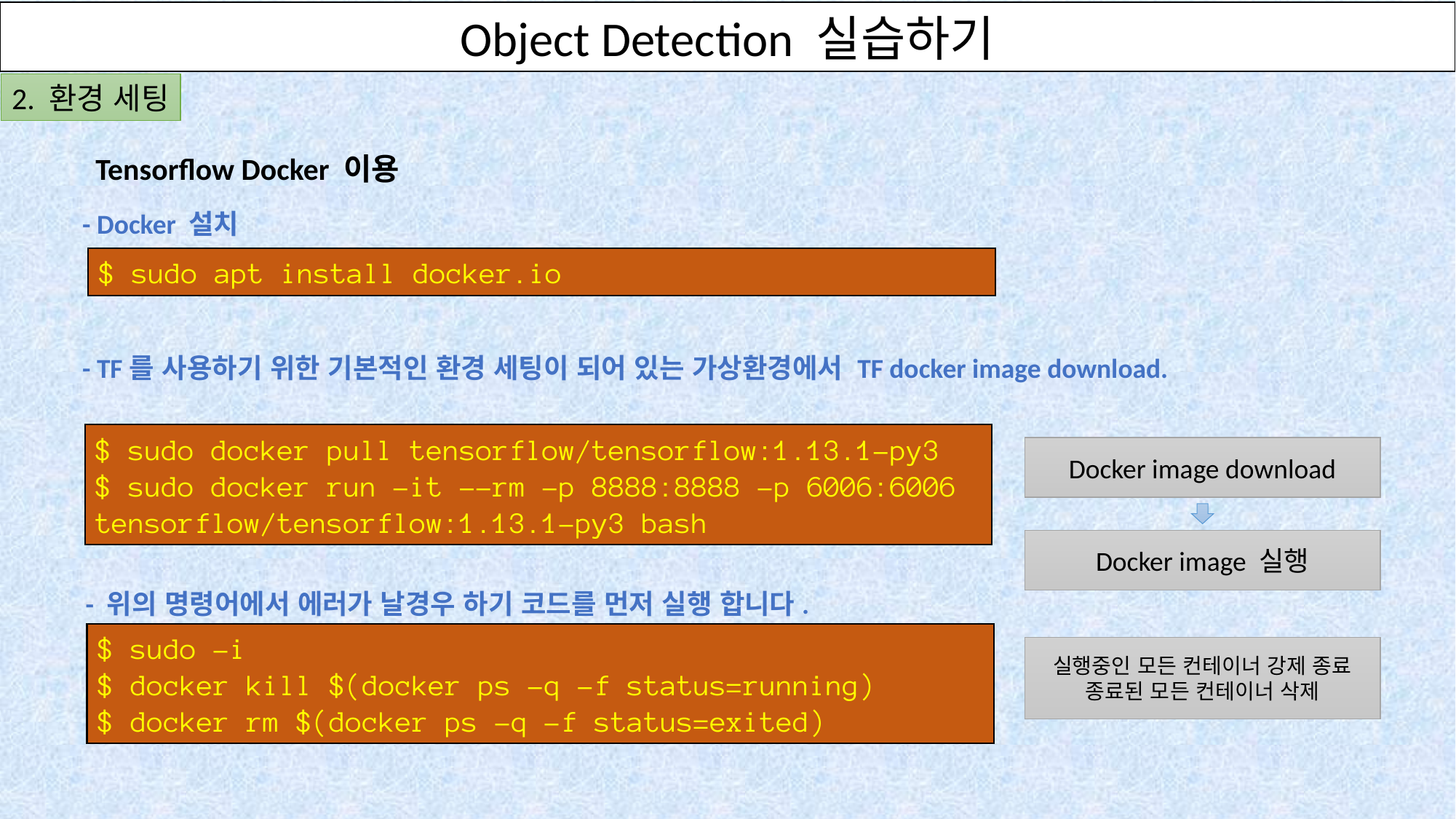

Object Detection 실습하기
Object Detection 실습하기
OpenVINO의 Deep Learning Toolkit을 사용하여 S/W 구현하기
2. 환경 세팅
 Tensorflow Docker 이용
- Docker 설치
$ sudo apt install docker.io
- TF를 사용하기 위한 기본적인 환경 세팅이 되어 있는 가상환경에서 TF docker image download.
$ sudo docker pull tensorflow/tensorflow:1.13.1-py3
$ sudo docker run -it --rm -p 8888:8888 -p 6006:6006 tensorflow/tensorflow:1.13.1-py3 bash
Docker image download

Docker image 실행
- 위의 명령어에서 에러가 날경우 하기 코드를 먼저 실행 합니다.
$ sudo -i
$ docker kill $(docker ps -q -f status=running)
$ docker rm $(docker ps -q -f status=exited)
실행중인 모든 컨테이너 강제 종료
종료된 모든 컨테이너 삭제